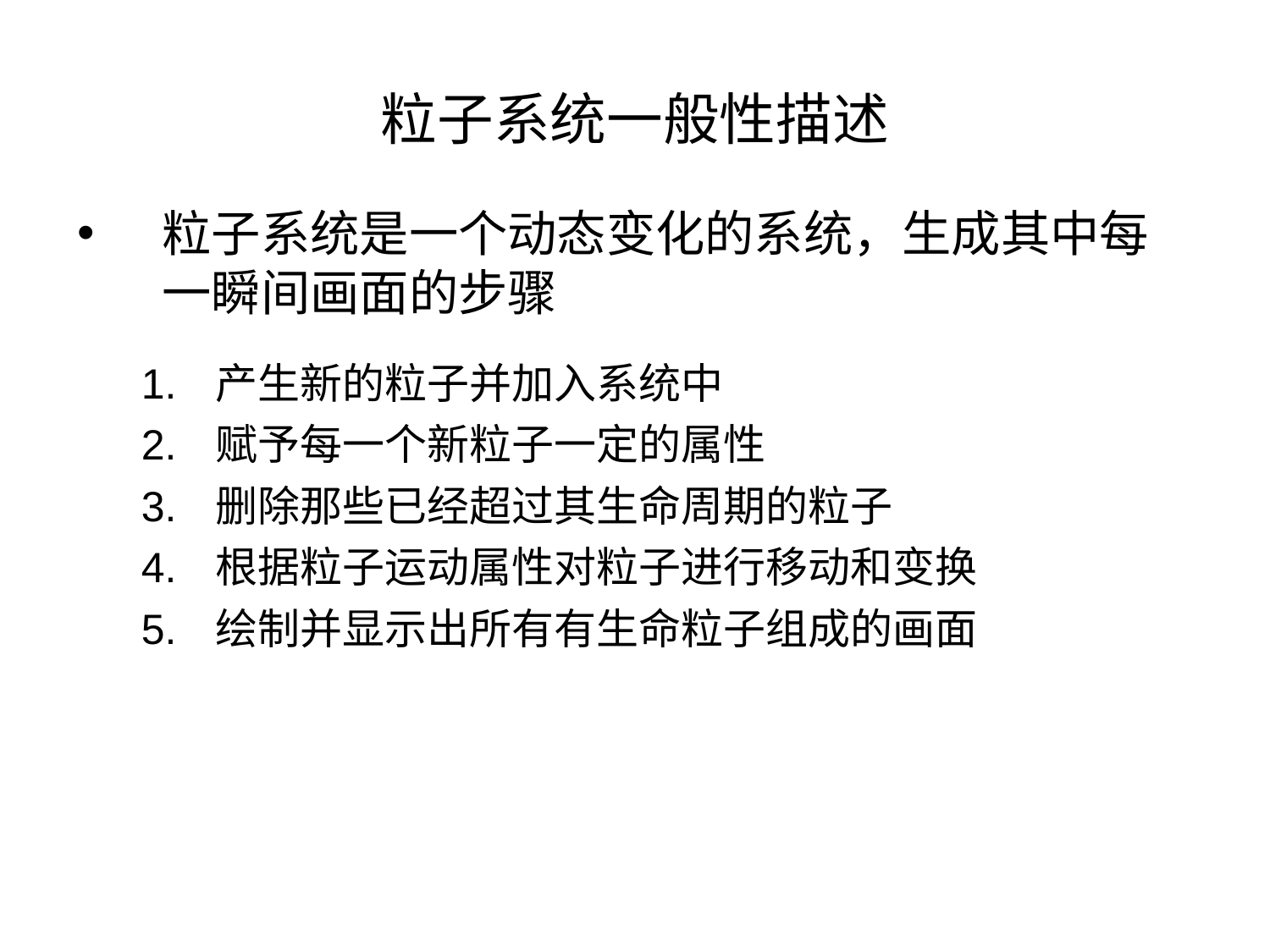

# 粒子系统一般性描述
粒子系统是一个动态变化的系统，生成其中每一瞬间画面的步骤
产生新的粒子并加入系统中
赋予每一个新粒子一定的属性
删除那些已经超过其生命周期的粒子
根据粒子运动属性对粒子进行移动和变换
绘制并显示出所有有生命粒子组成的画面